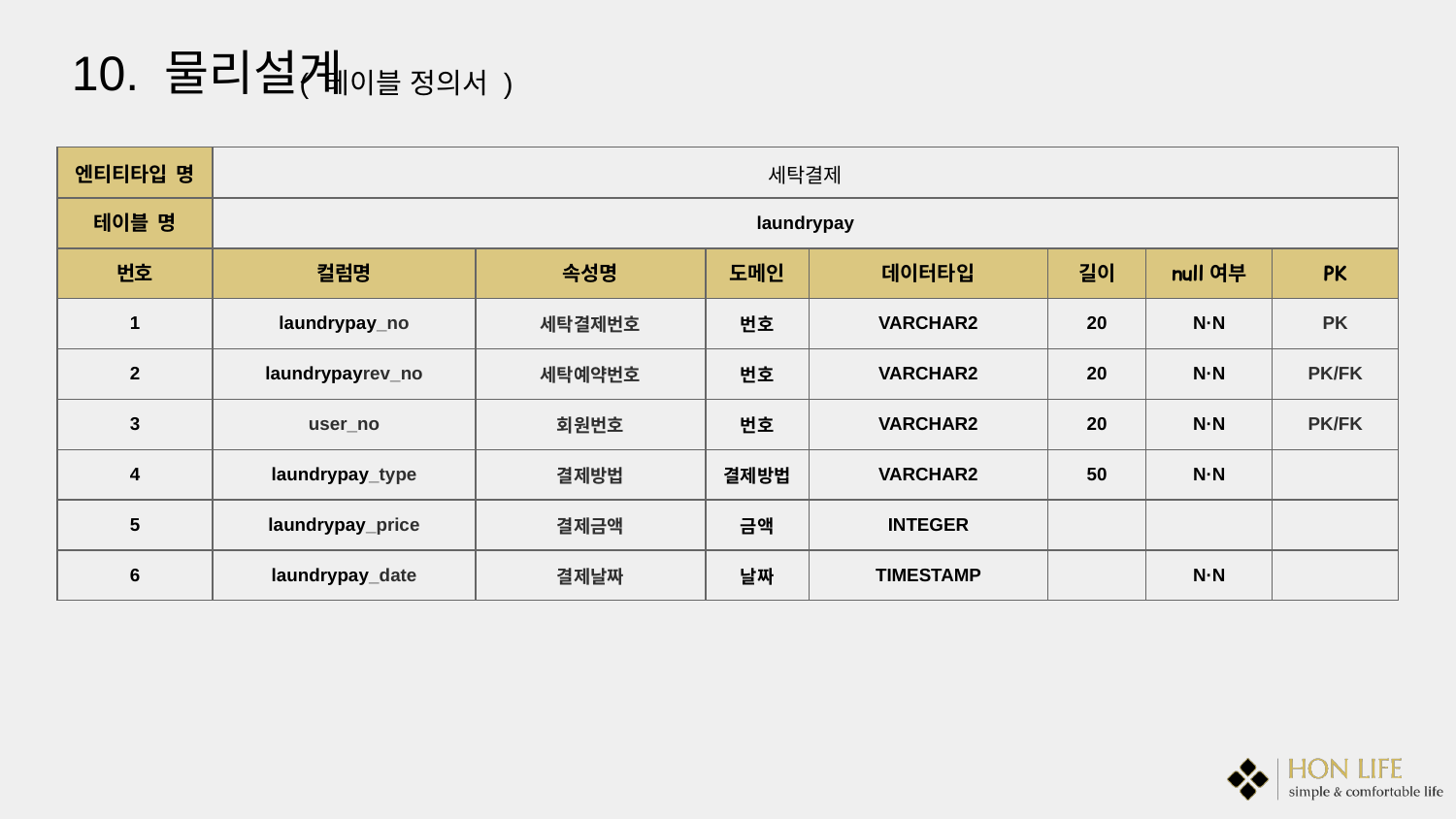

10. 물리설계
( 테이블 정의서 )

| 엔티티타입 명 | 세탁결제 |  |  |  |  |  |  |
| --- | --- | --- | --- | --- | --- | --- | --- |
| 테이블 명 | laundrypay |  |  |  |  |  |  |
| 번호 | 컬럼명 | 속성명 | 도메인 | 데이터타입 | 길이 | null여부 | PK |
| 1 | laundrypay\_no | 세탁결제번호 | 번호 | VARCHAR2 | 20 | N·N | PK |
| 2 | laundrypayrev\_no | 세탁예약번호 | 번호 | VARCHAR2 | 20 | N·N | PK/FK |
| 3 | user\_no | 회원번호 | 번호 | VARCHAR2 | 20 | N·N | PK/FK |
| 4 | laundrypay\_type | 결제방법 | 결제방법 | VARCHAR2 | 50 | N·N |  |
| 5 | laundrypay\_price | 결제금액 | 금액 | INTEGER |  |  |  |
| 6 | laundrypay\_date | 결제날짜 | 날짜 | TIMESTAMP |  | N·N |  |